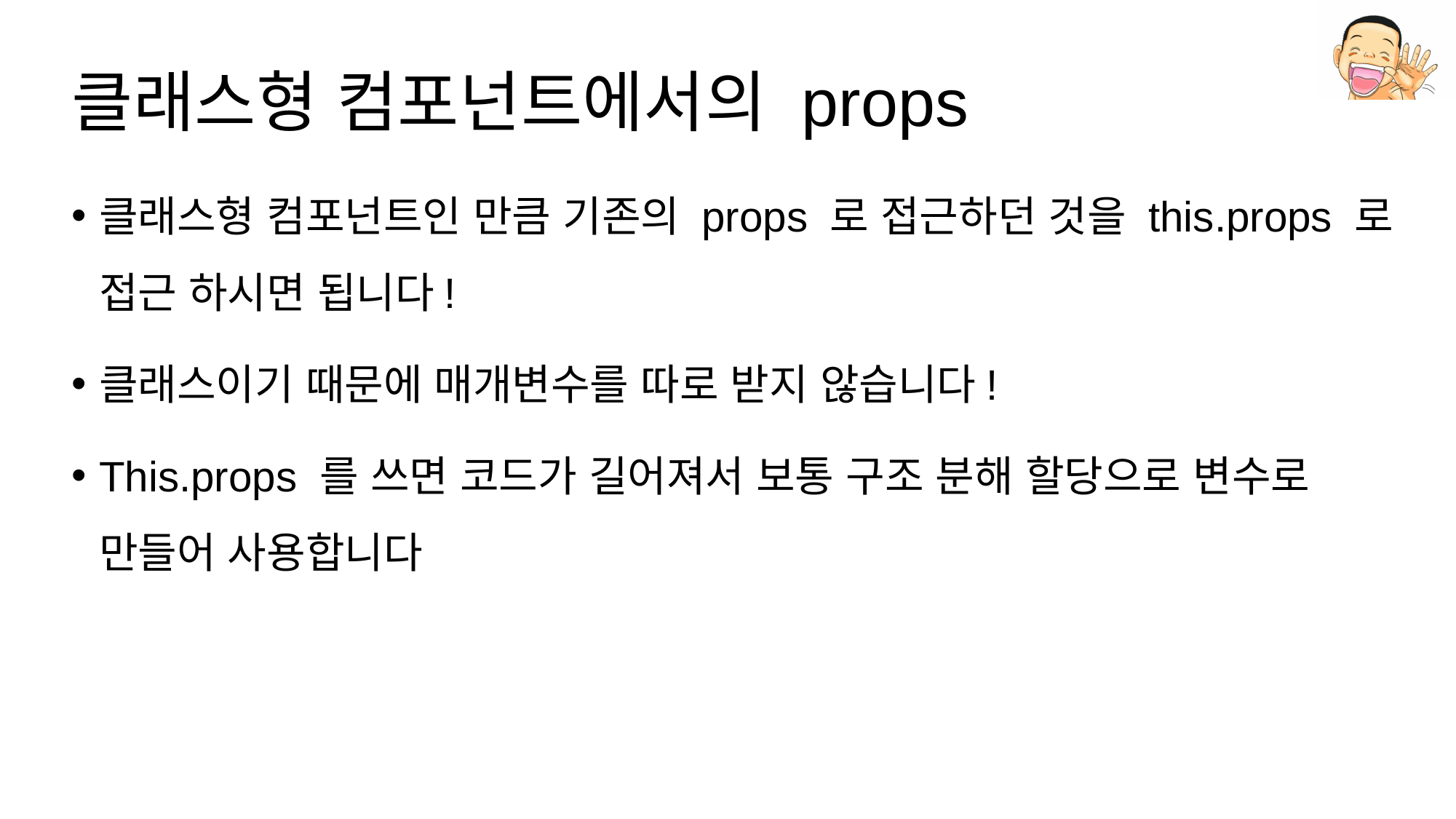

# 클래스형 컴포넌트에서의 props
클래스형 컴포넌트인 만큼 기존의 props 로 접근하던 것을 this.props 로 접근 하시면 됩니다!
클래스이기 때문에 매개변수를 따로 받지 않습니다!
This.props 를 쓰면 코드가 길어져서 보통 구조 분해 할당으로 변수로 만들어 사용합니다